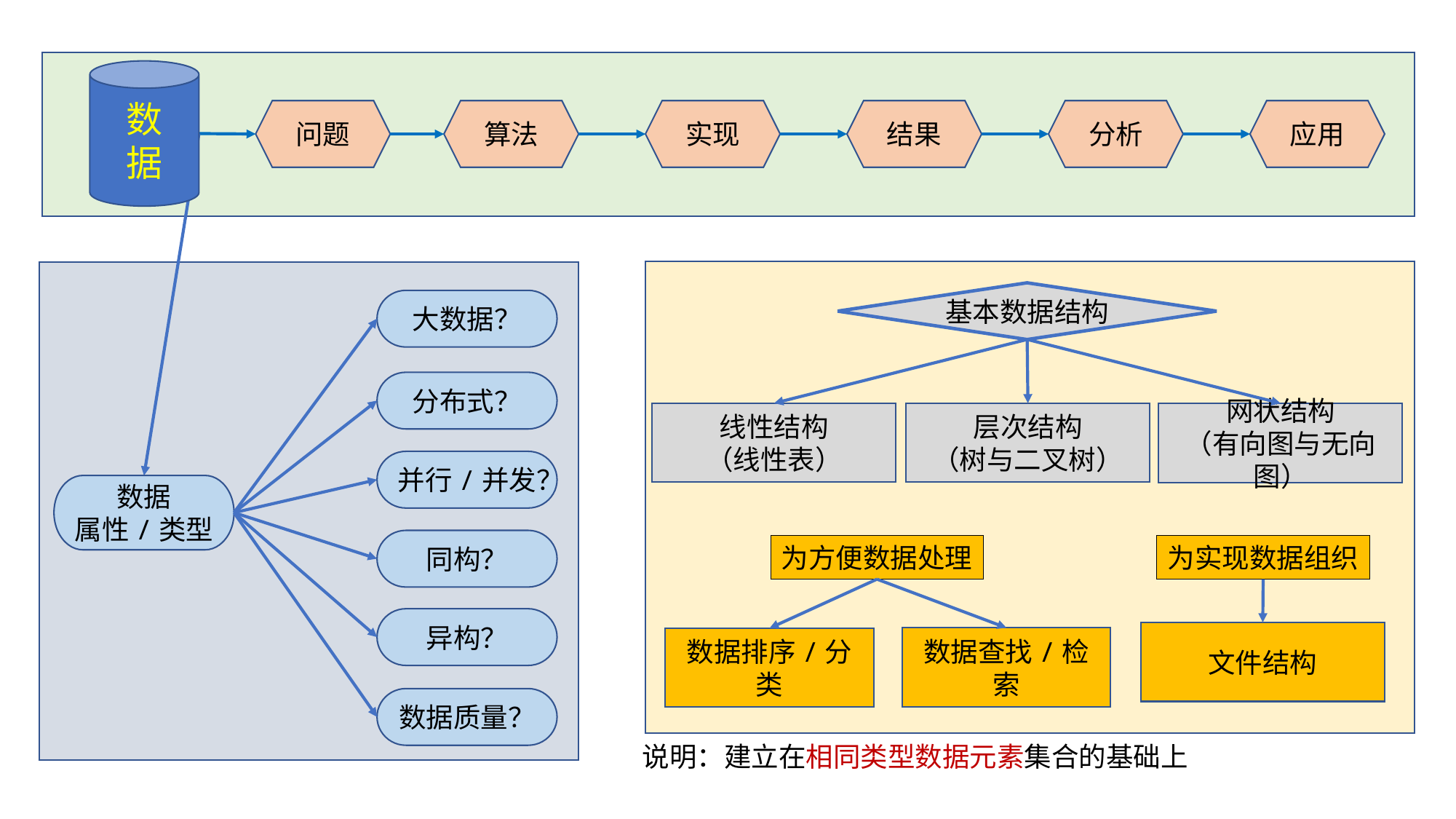

数
据
问题
算法
实现
结果
分析
应用

基本数据结构
大数据？
分布式？
线性结构
（线性表）
层次结构
（树与二叉树）
网状结构
（有向图与无向图）
并行/并发？
数据
属性/类型
同构？
为方便数据处理
为实现数据组织
异构？
文件结构
数据查找/检索
数据排序/分类
数据质量？
说明：建立在相同类型数据元素集合的基础上